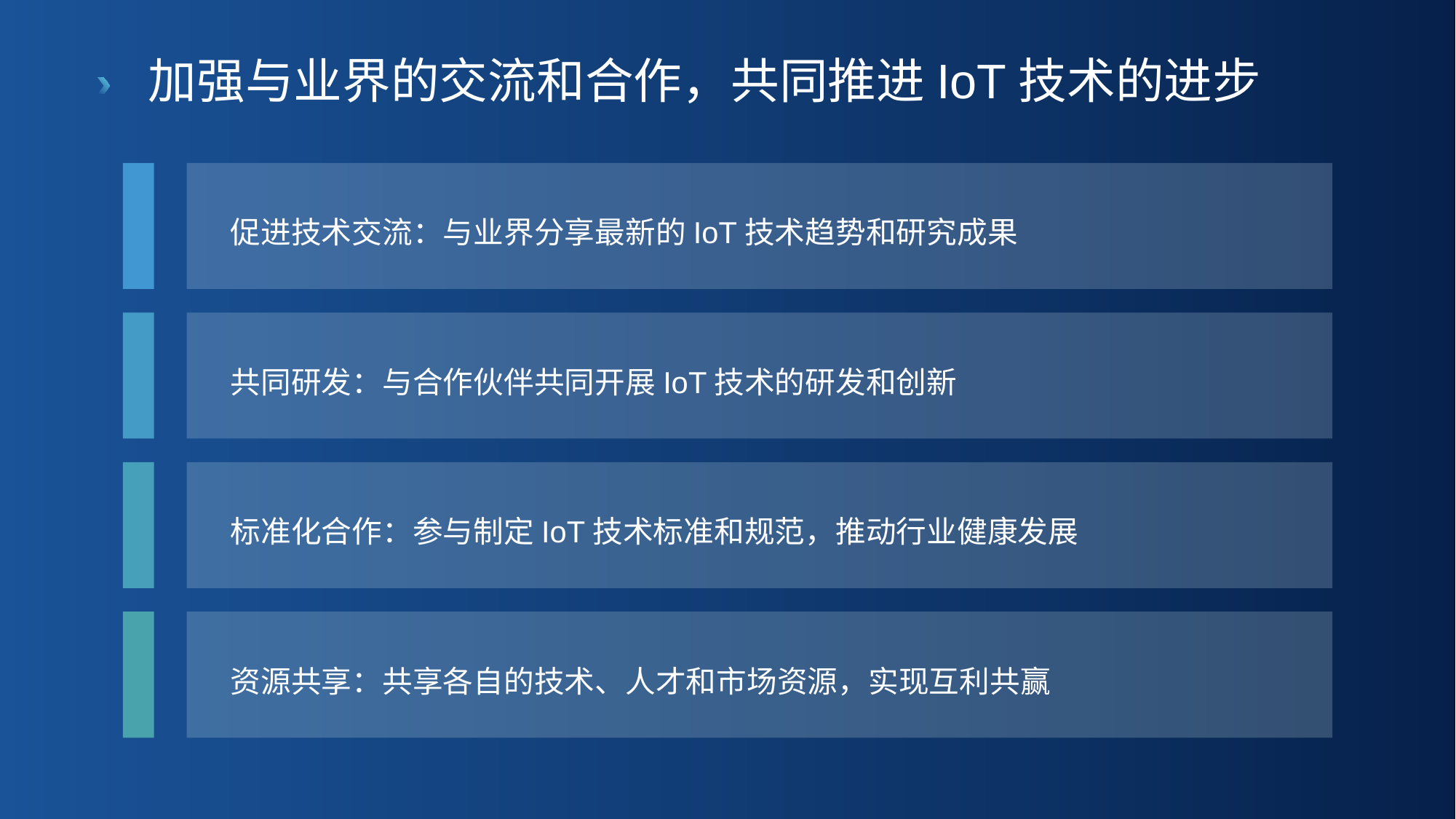

# 加强与业界的交流和合作，共同推进IoT技术的进步

促进技术交流：与业界分享最新的IoT技术趋势和研究成果

共同研发：与合作伙伴共同开展IoT技术的研发和创新

标准化合作：参与制定IoT技术标准和规范，推动行业健康发展

资源共享：共享各自的技术、人才和市场资源，实现互利共赢